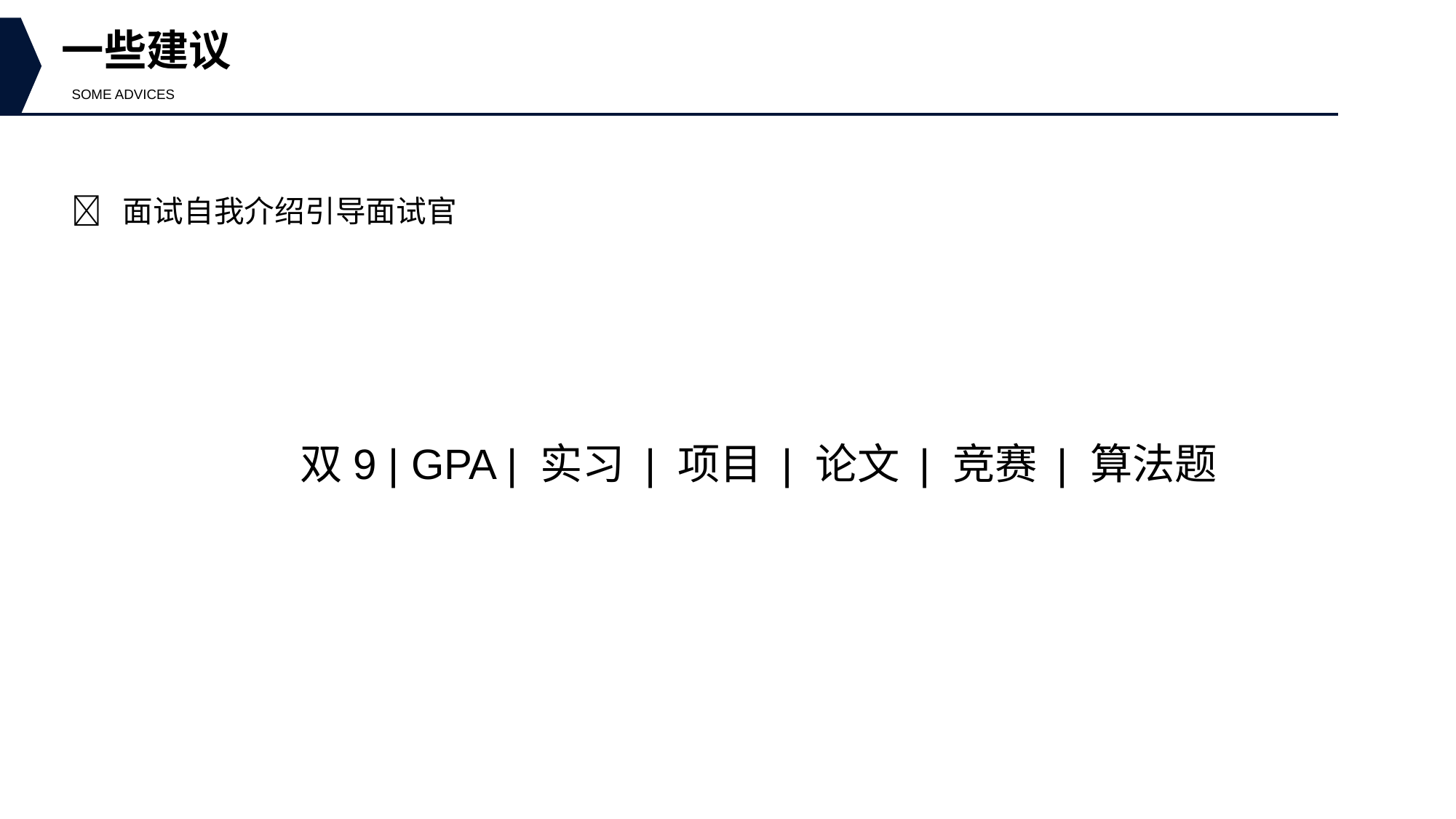

一些建议
some advices
•  面试自我介绍引导面试官
双9 | GPA | 实习 | 项目 | 论文 | 竞赛 | 算法题